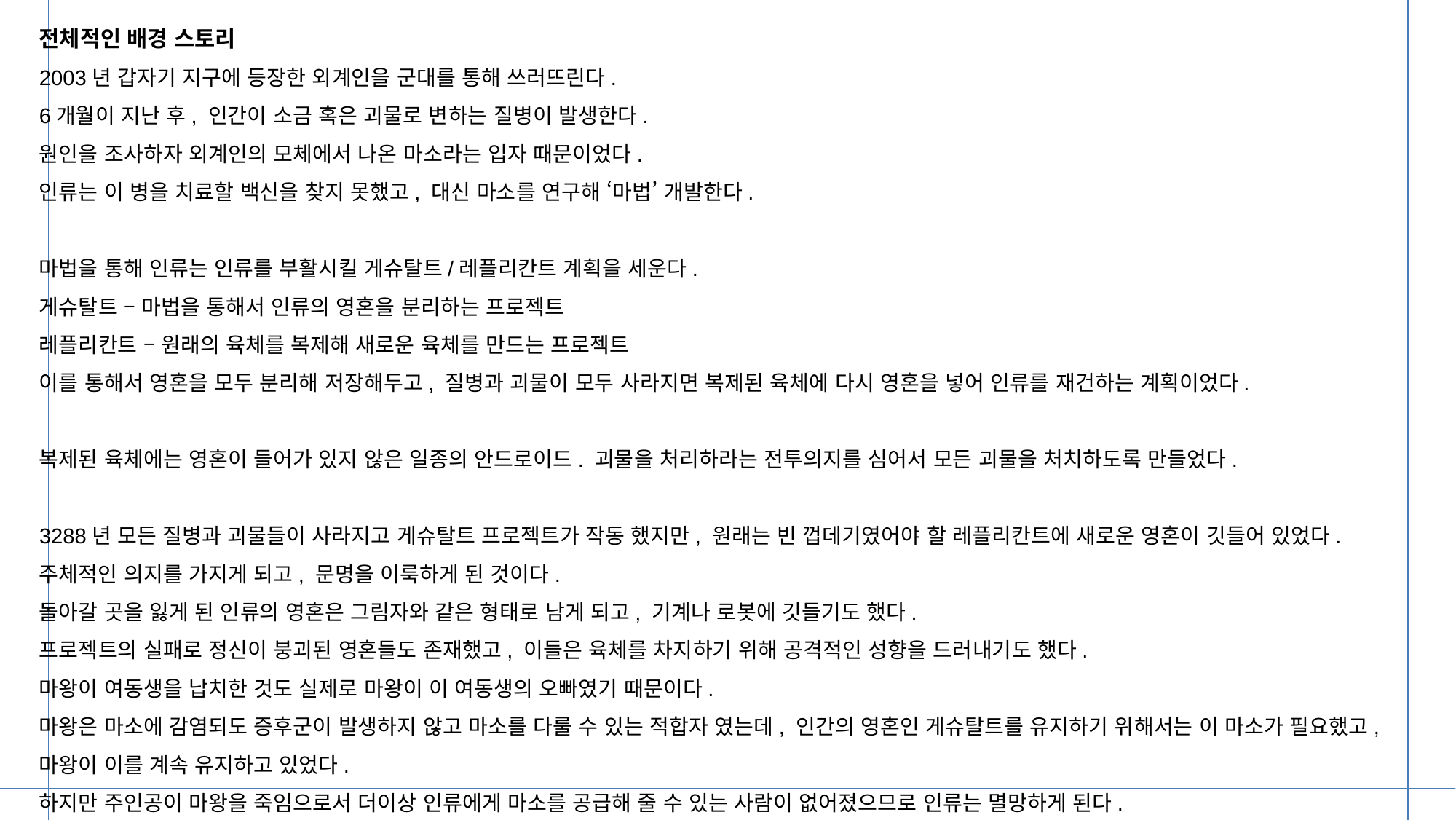

전체적인 배경 스토리
2003년 갑자기 지구에 등장한 외계인을 군대를 통해 쓰러뜨린다.
6개월이 지난 후, 인간이 소금 혹은 괴물로 변하는 질병이 발생한다.
원인을 조사하자 외계인의 모체에서 나온 마소라는 입자 때문이었다.
인류는 이 병을 치료할 백신을 찾지 못했고, 대신 마소를 연구해 ‘마법’ 개발한다.

마법을 통해 인류는 인류를 부활시킬 게슈탈트/레플리칸트 계획을 세운다.
게슈탈트 – 마법을 통해서 인류의 영혼을 분리하는 프로젝트
레플리칸트 – 원래의 육체를 복제해 새로운 육체를 만드는 프로젝트
이를 통해서 영혼을 모두 분리해 저장해두고, 질병과 괴물이 모두 사라지면 복제된 육체에 다시 영혼을 넣어 인류를 재건하는 계획이었다.

복제된 육체에는 영혼이 들어가 있지 않은 일종의 안드로이드. 괴물을 처리하라는 전투의지를 심어서 모든 괴물을 처치하도록 만들었다.

3288년 모든 질병과 괴물들이 사라지고 게슈탈트 프로젝트가 작동 했지만, 원래는 빈 껍데기였어야 할 레플리칸트에 새로운 영혼이 깃들어 있었다. 주체적인 의지를 가지게 되고, 문명을 이룩하게 된 것이다.
돌아갈 곳을 잃게 된 인류의 영혼은 그림자와 같은 형태로 남게 되고, 기계나 로봇에 깃들기도 했다.
프로젝트의 실패로 정신이 붕괴된 영혼들도 존재했고, 이들은 육체를 차지하기 위해 공격적인 성향을 드러내기도 했다.
마왕이 여동생을 납치한 것도 실제로 마왕이 이 여동생의 오빠였기 때문이다.
마왕은 마소에 감염되도 증후군이 발생하지 않고 마소를 다룰 수 있는 적합자 였는데, 인간의 영혼인 게슈탈트를 유지하기 위해서는 이 마소가 필요했고, 마왕이 이를 계속 유지하고 있었다.
하지만 주인공이 마왕을 죽임으로서 더이상 인류에게 마소를 공급해 줄 수 있는 사람이 없어졌으므로 인류는 멸망하게 된다.